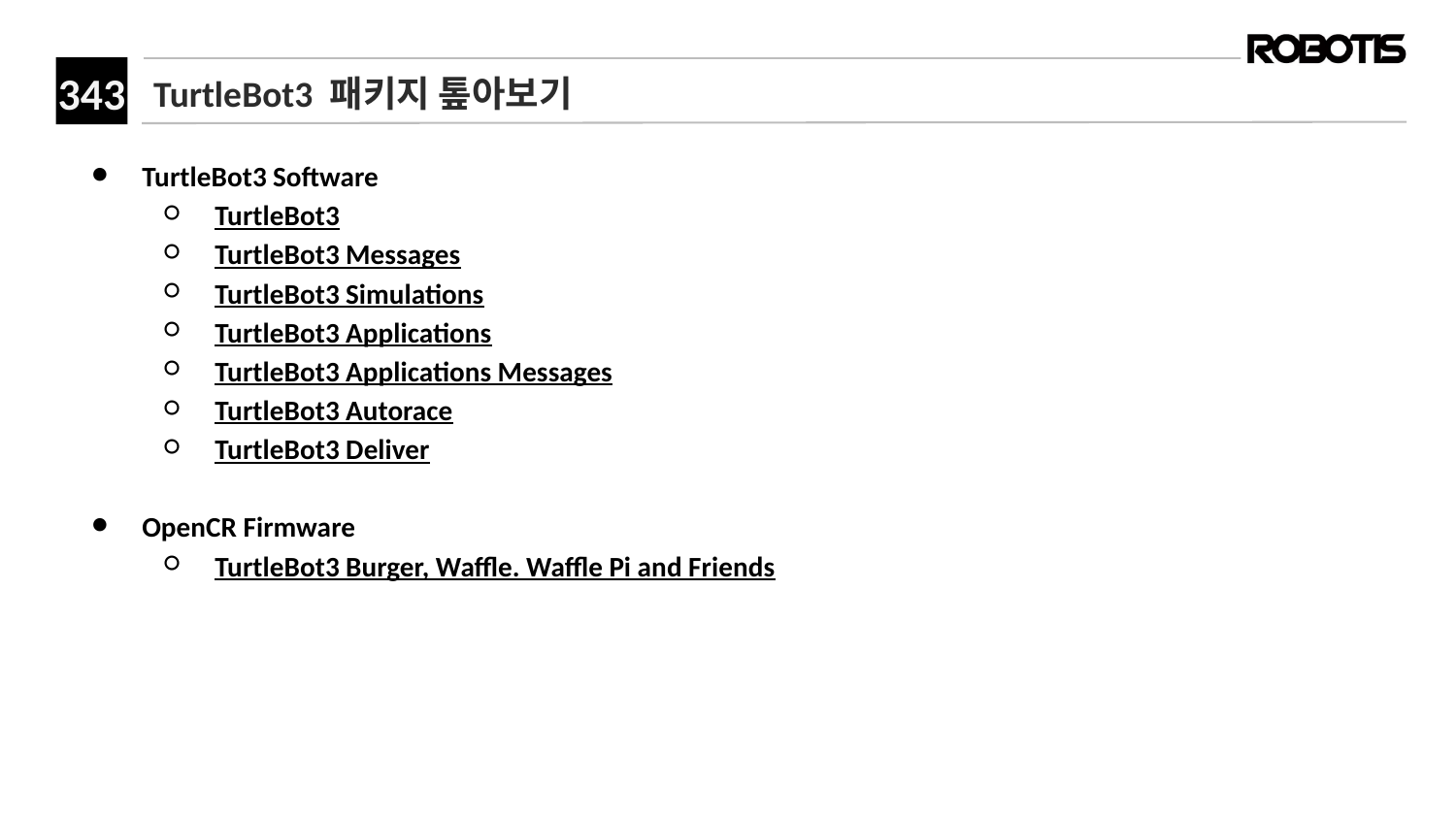

# TurtleBot3 패키지 톺아보기
TurtleBot3 Software
TurtleBot3
TurtleBot3 Messages
TurtleBot3 Simulations
TurtleBot3 Applications
TurtleBot3 Applications Messages
TurtleBot3 Autorace
TurtleBot3 Deliver
OpenCR Firmware
TurtleBot3 Burger, Waffle. Waffle Pi and Friends